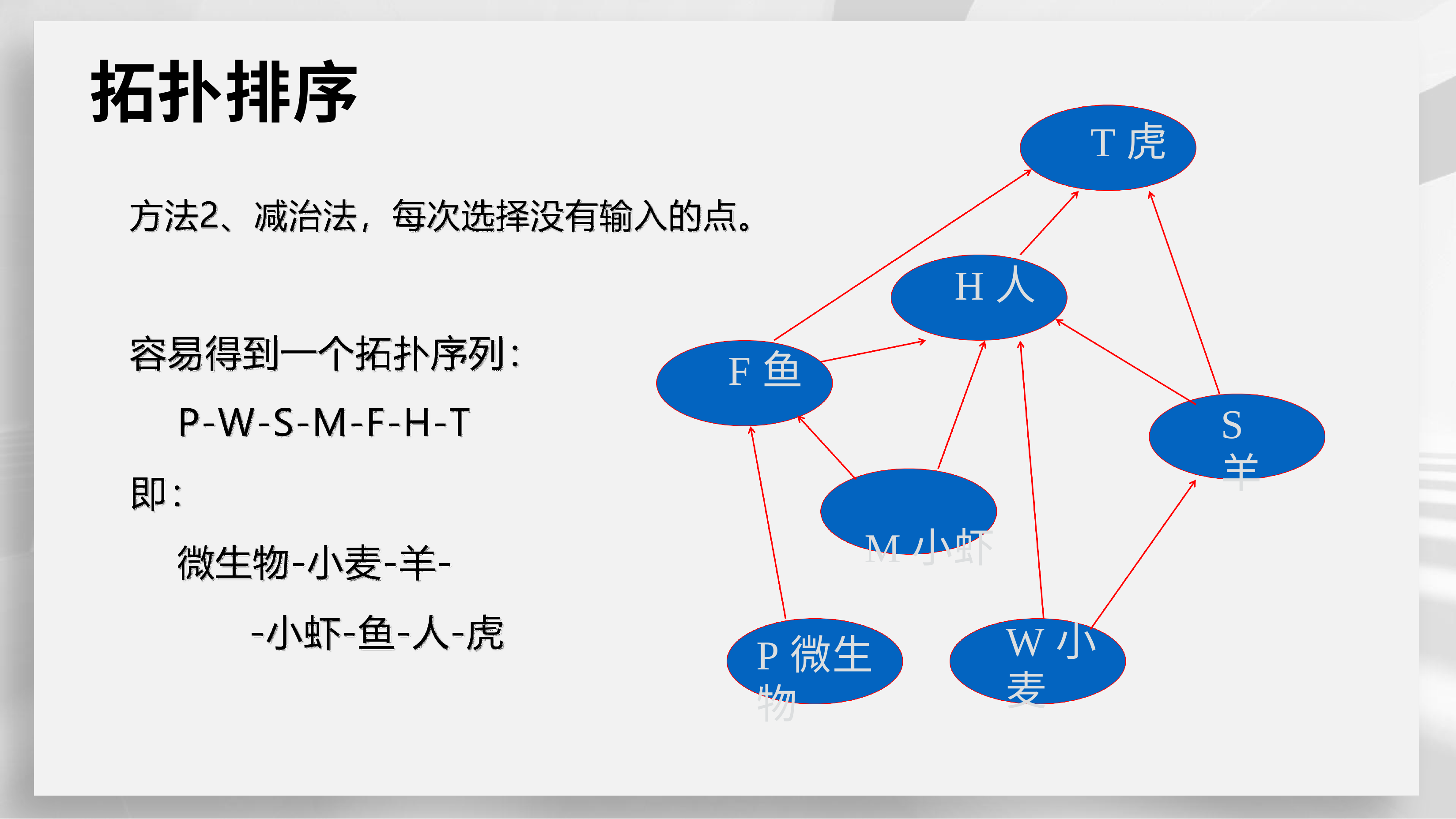

# 拓扑排序

T虎

H人
F鱼
S羊
M小虾

W小麦
P微生物